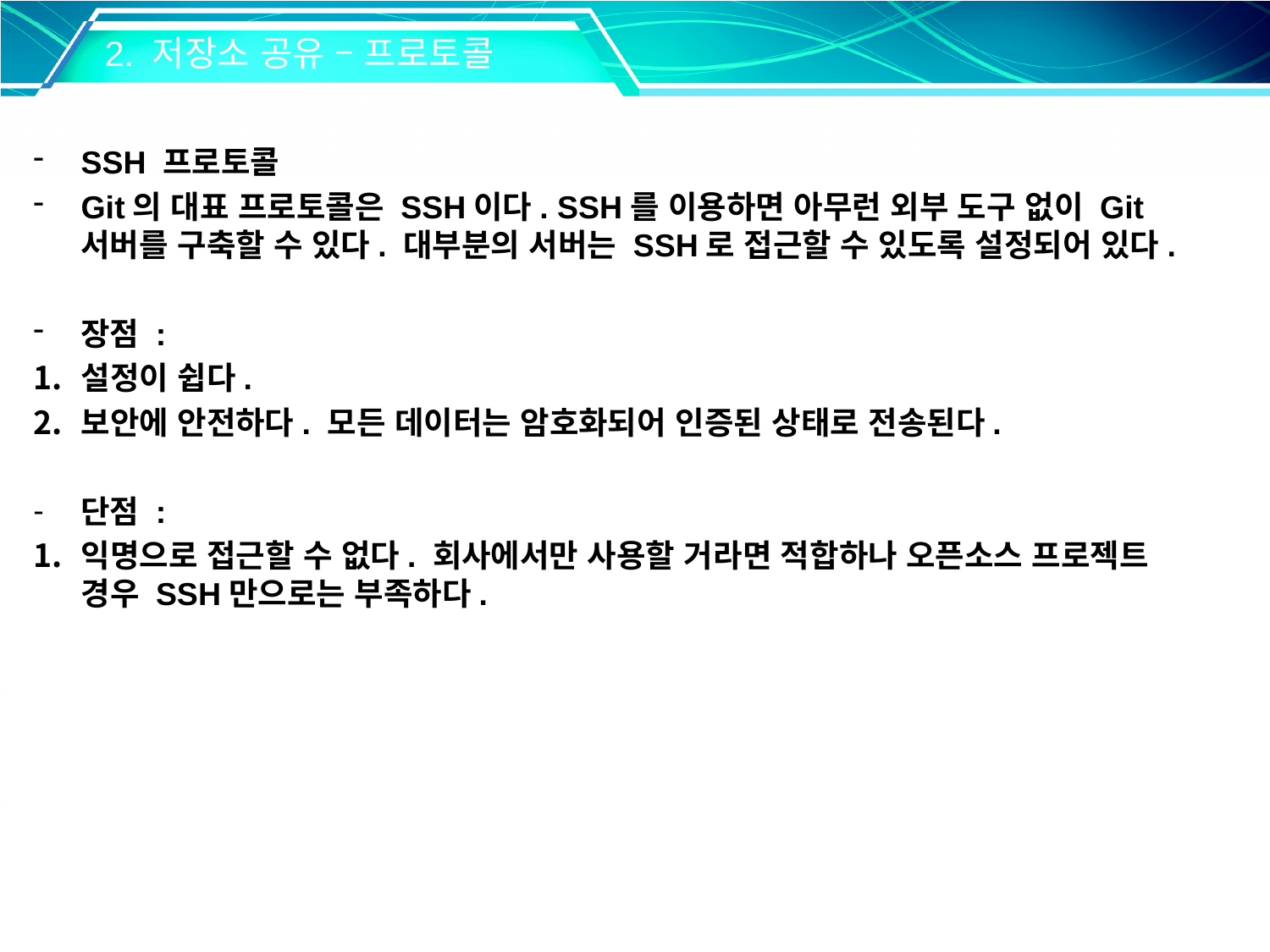

2. 저장소 공유 – 프로토콜
SSH 프로토콜
Git의 대표 프로토콜은 SSH이다. SSH를 이용하면 아무런 외부 도구 없이 Git 서버를 구축할 수 있다. 대부분의 서버는 SSH로 접근할 수 있도록 설정되어 있다.

장점 :
설정이 쉽다.
보안에 안전하다. 모든 데이터는 암호화되어 인증된 상태로 전송된다.

단점 :
익명으로 접근할 수 없다. 회사에서만 사용할 거라면 적합하나 오픈소스 프로젝트 경우 SSH만으로는 부족하다.